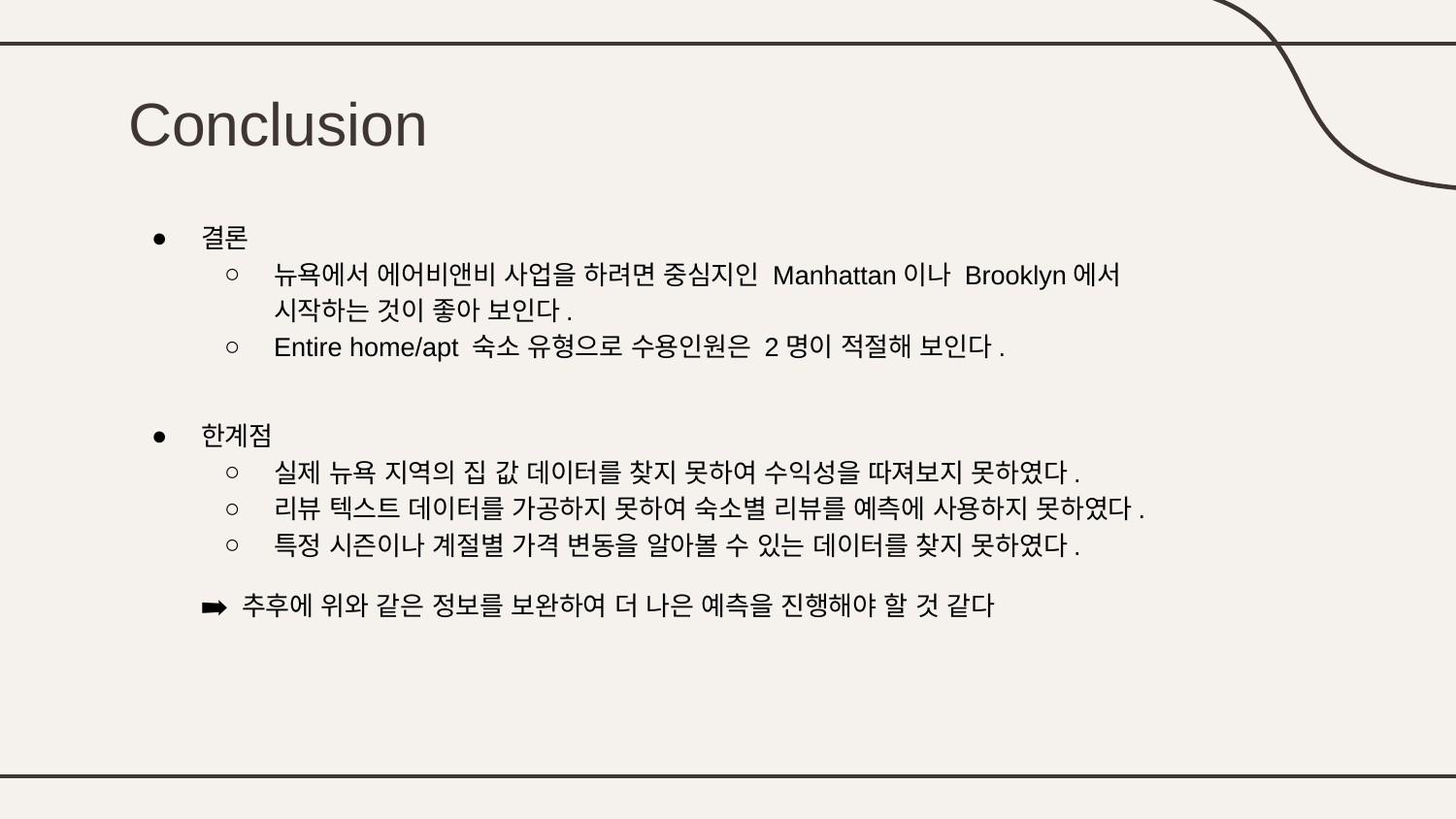

# Conclusion
결론
뉴욕에서 에어비앤비 사업을 하려면 중심지인 Manhattan이나 Brooklyn에서
시작하는 것이 좋아 보인다.
Entire home/apt 숙소 유형으로 수용인원은 2명이 적절해 보인다.

한계점
실제 뉴욕 지역의 집 값 데이터를 찾지 못하여 수익성을 따져보지 못하였다.
리뷰 텍스트 데이터를 가공하지 못하여 숙소별 리뷰를 예측에 사용하지 못하였다.
특정 시즌이나 계절별 가격 변동을 알아볼 수 있는 데이터를 찾지 못하였다.
➡️ 추후에 위와 같은 정보를 보완하여 더 나은 예측을 진행해야 할 것 같다